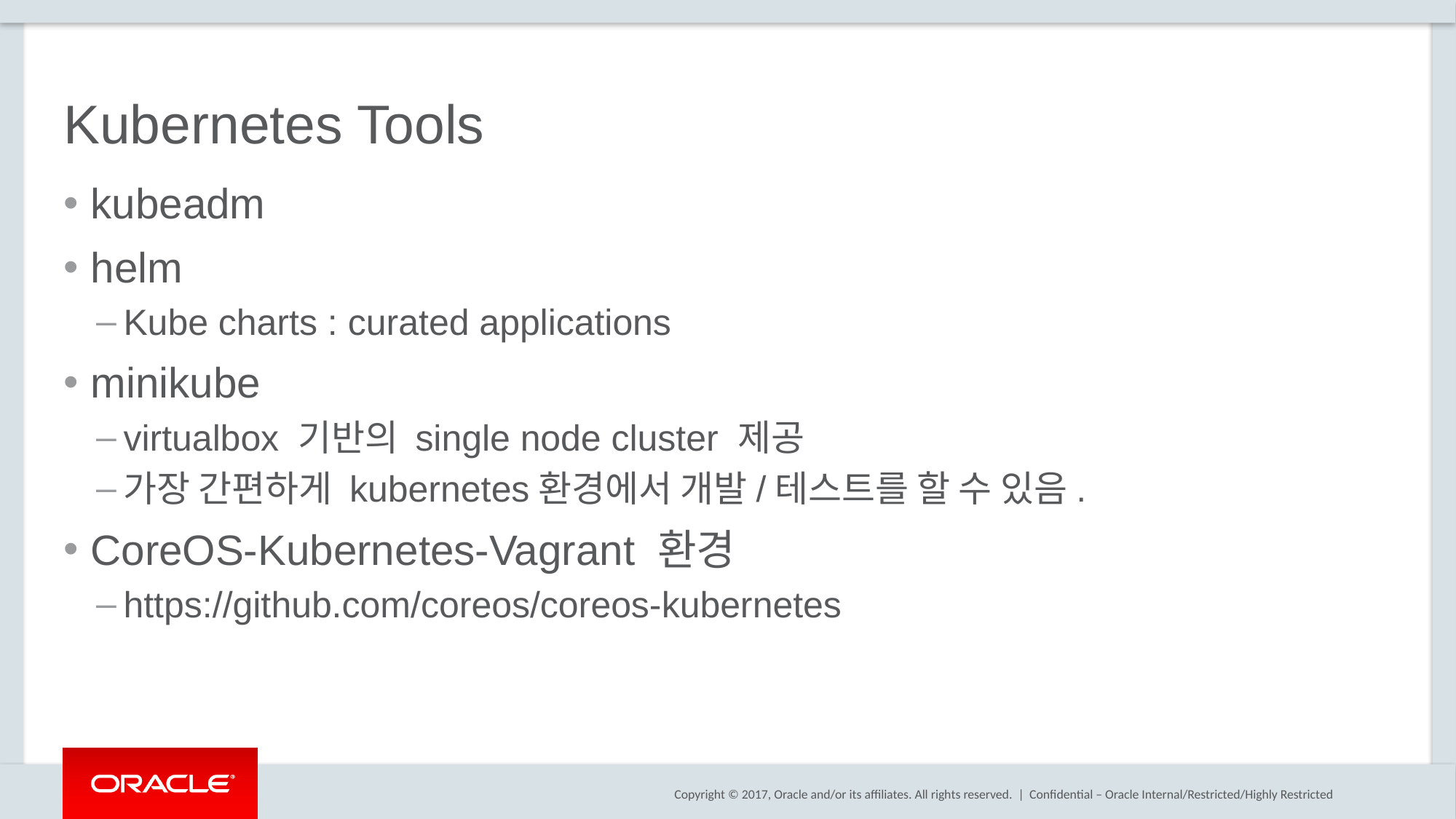

# Kubernetes Tools
kubeadm
helm
Kube charts : curated applications
minikube
virtualbox 기반의 single node cluster 제공
가장 간편하게 kubernetes환경에서 개발/테스트를 할 수 있음.
CoreOS-Kubernetes-Vagrant 환경
https://github.com/coreos/coreos-kubernetes
Confidential – Oracle Internal/Restricted/Highly Restricted
32